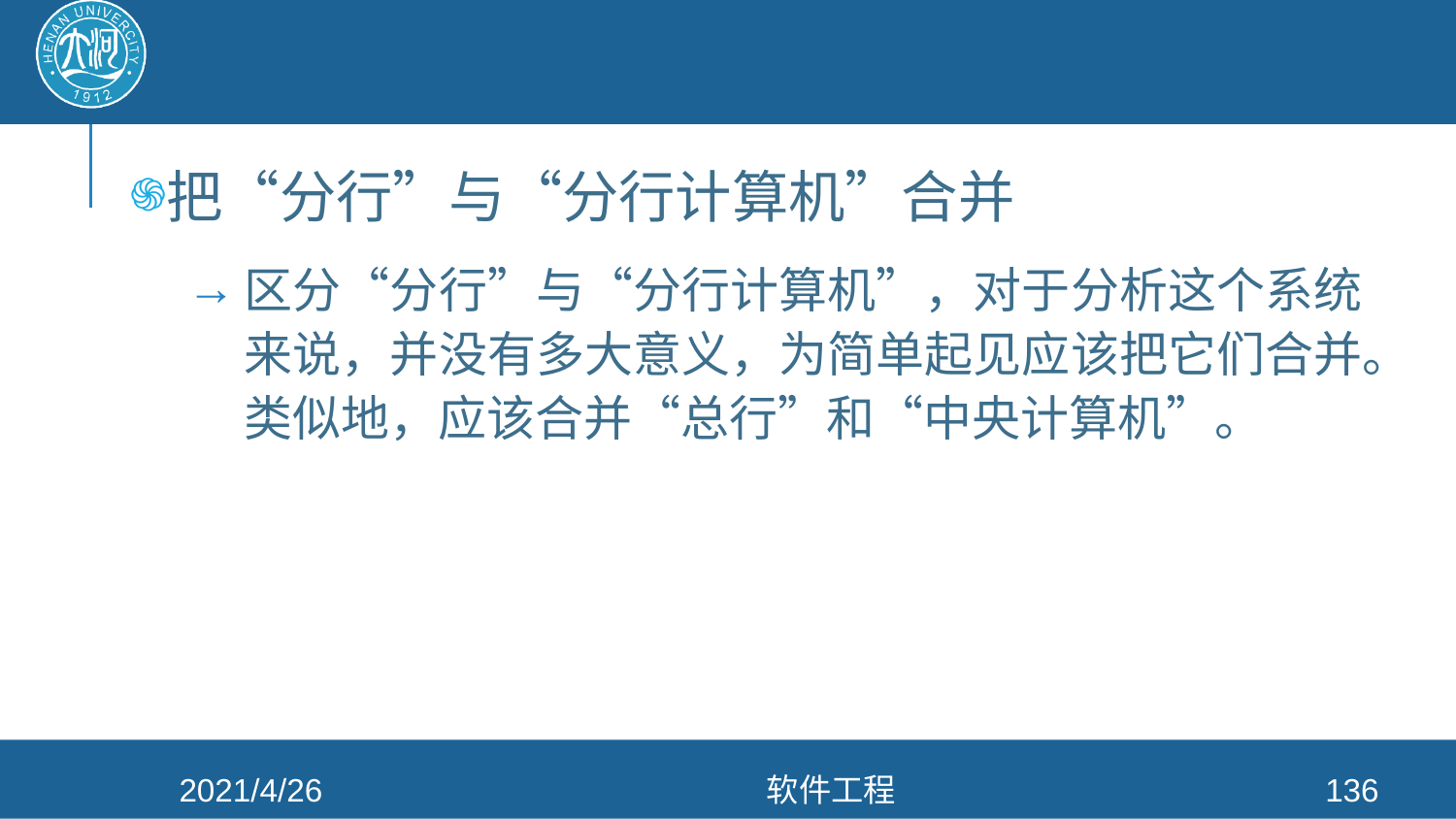

#
把“分行”与“分行计算机”合并
区分“分行”与“分行计算机”，对于分析这个系统来说，并没有多大意义，为简单起见应该把它们合并。类似地，应该合并“总行”和“中央计算机”。
2021/4/26
软件工程
136